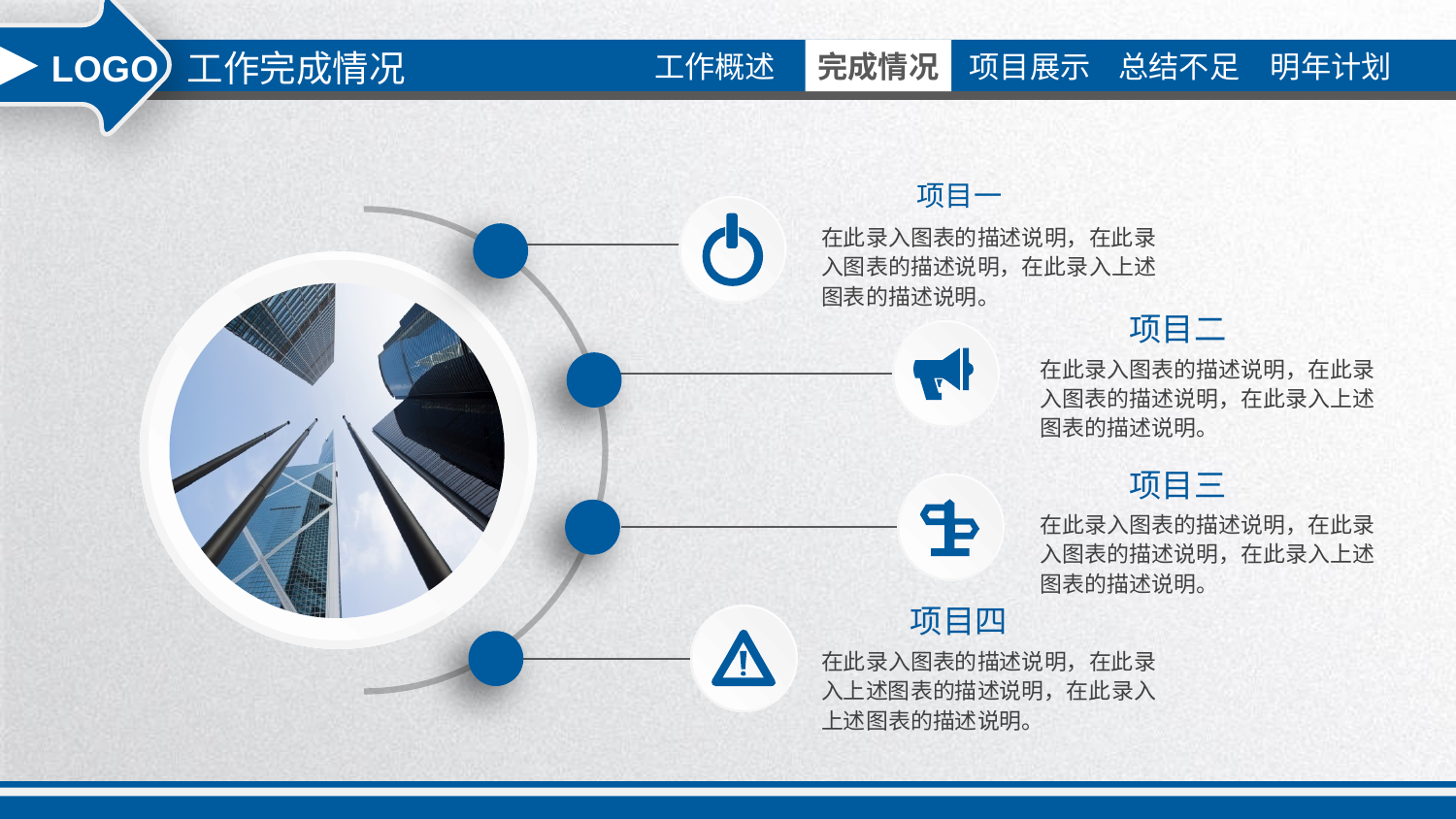

工作完成情况
LOGO

项目一

在此录入图表的描述说明，在此录入图表的描述说明，在此录入上述图表的描述说明。

项目二

在此录入图表的描述说明，在此录入图表的描述说明，在此录入上述图表的描述说明。

项目三

在此录入图表的描述说明，在此录入图表的描述说明，在此录入上述图表的描述说明。

项目四

在此录入图表的描述说明，在此录入上述图表的描述说明，在此录入上述图表的描述说明。